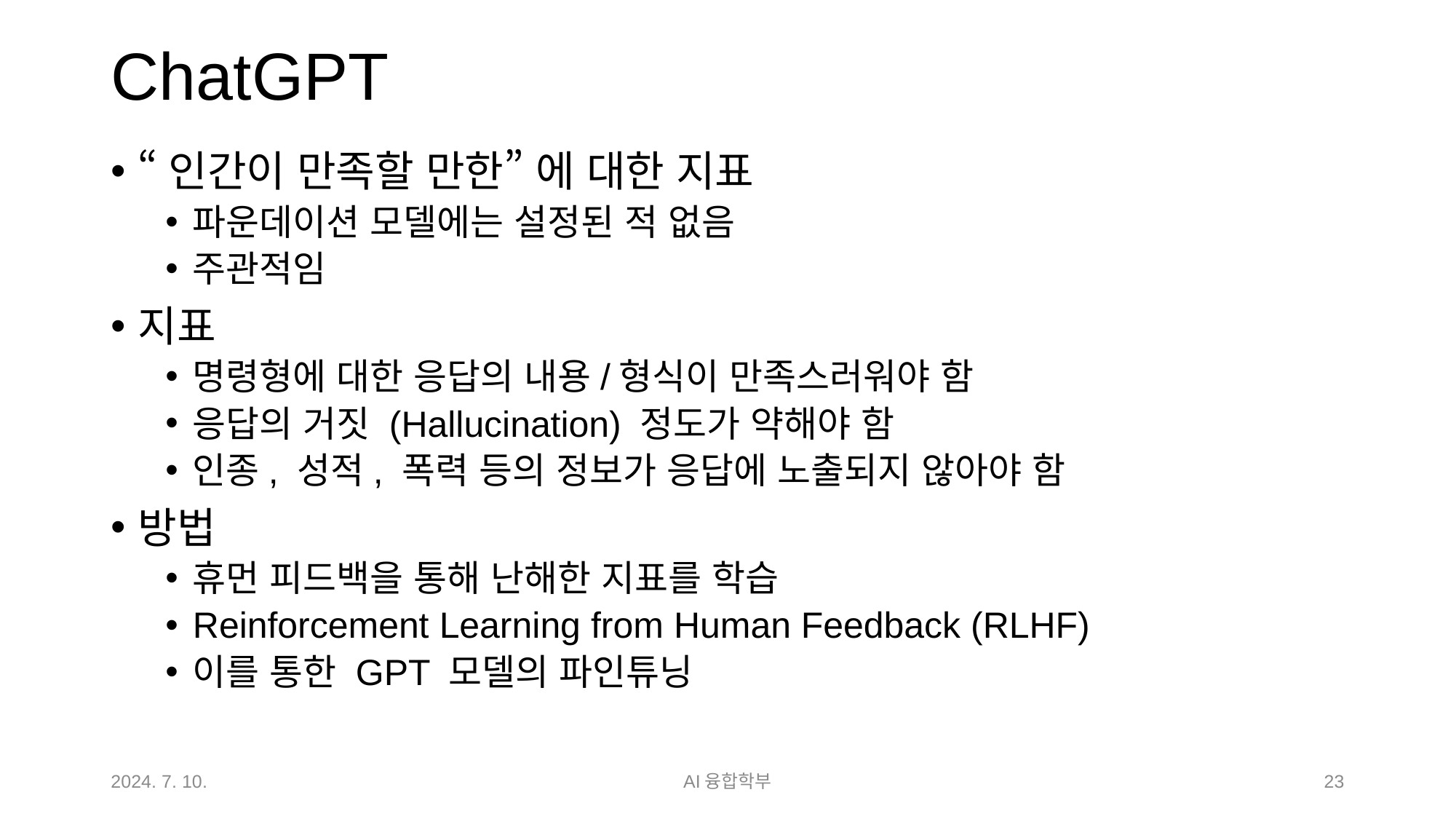

# ChatGPT
“인간이 만족할 만한” 에 대한 지표
파운데이션 모델에는 설정된 적 없음
주관적임
지표
명령형에 대한 응답의 내용/형식이 만족스러워야 함
응답의 거짓 (Hallucination) 정도가 약해야 함
인종, 성적, 폭력 등의 정보가 응답에 노출되지 않아야 함
방법
휴먼 피드백을 통해 난해한 지표를 학습
Reinforcement Learning from Human Feedback (RLHF)
이를 통한 GPT 모델의 파인튜닝
2024. 7. 10.
AI융합학부
23